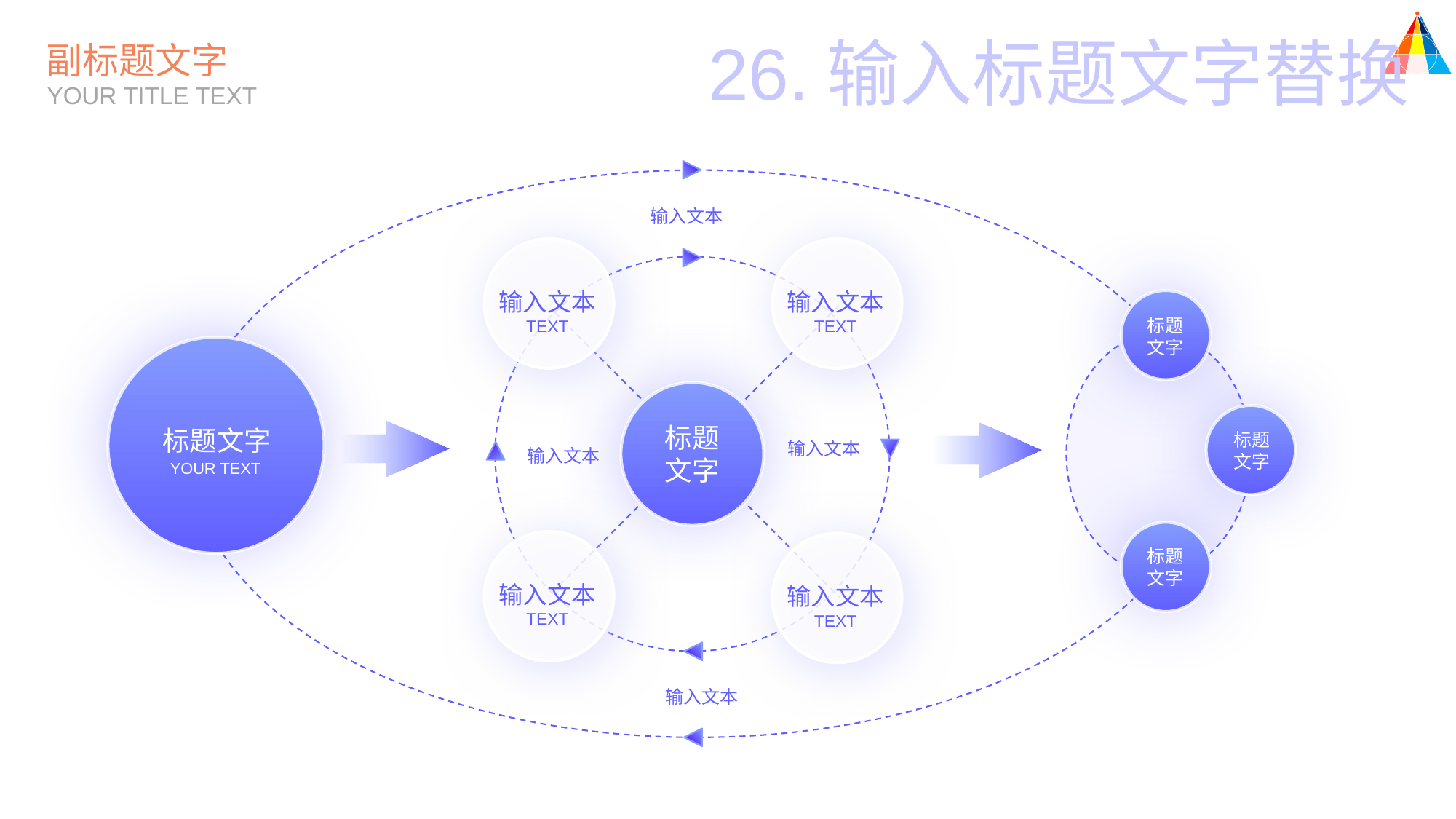

26.输入标题文字替换
副标题文字
YOUR TITLE TEXT

输入文本

输入文本
TEXT

输入文本
TEXT

标题
文字

标题
文字
标题文字

标题
文字
输入文本
输入文本

YOUR TEXT

输入文本
TEXT

输入文本
TEXT
标题
文字

输入文本